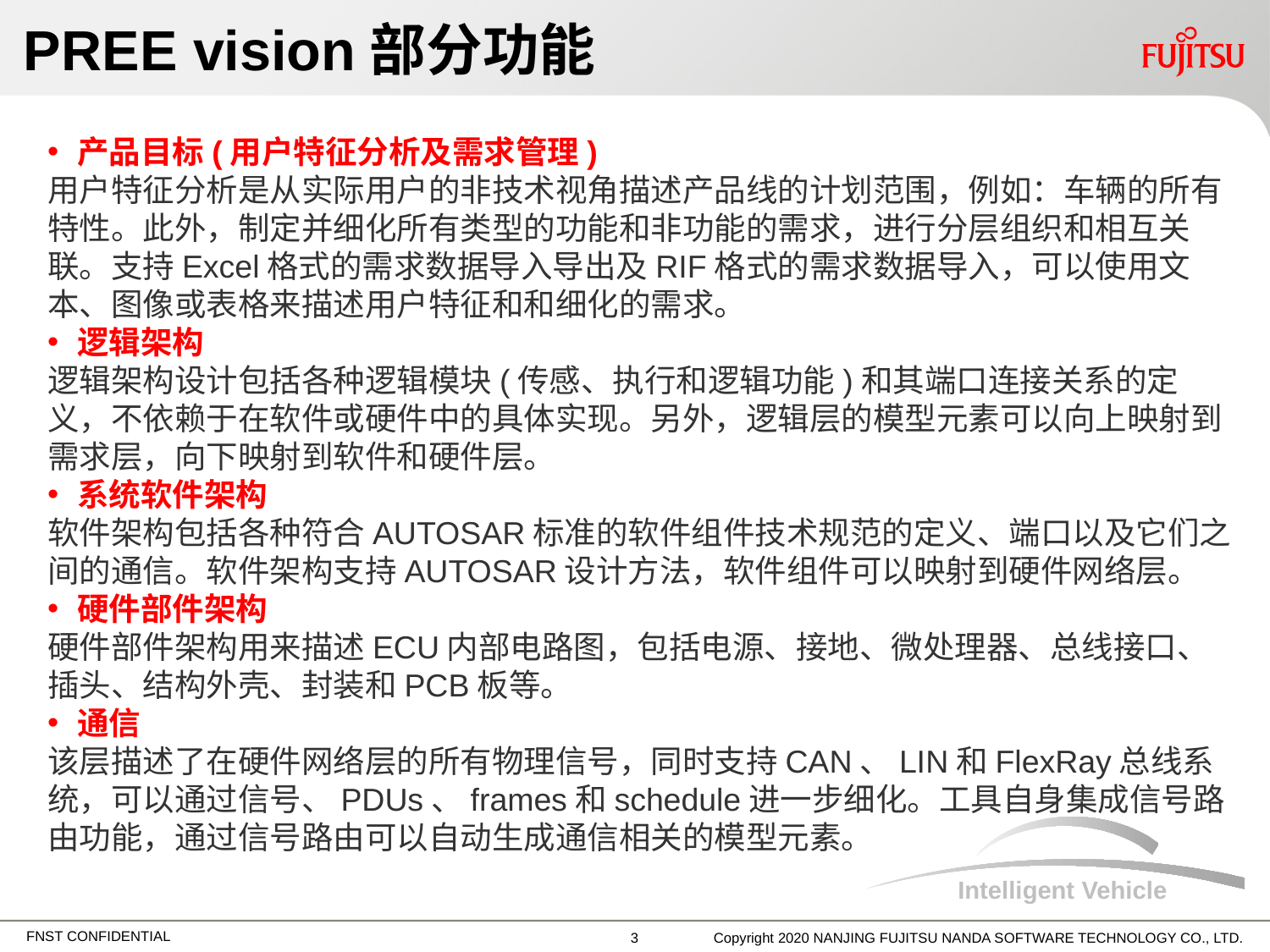

# PREE vision部分功能
产品目标(用户特征分析及需求管理)
用户特征分析是从实际用户的非技术视角描述产品线的计划范围，例如：车辆的所有特性。此外，制定并细化所有类型的功能和非功能的需求，进行分层组织和相互关联。支持Excel格式的需求数据导入导出及RIF格式的需求数据导入，可以使用文本、图像或表格来描述用户特征和和细化的需求。
逻辑架构
逻辑架构设计包括各种逻辑模块(传感、执行和逻辑功能)和其端口连接关系的定义，不依赖于在软件或硬件中的具体实现。另外，逻辑层的模型元素可以向上映射到需求层，向下映射到软件和硬件层。
系统软件架构
软件架构包括各种符合AUTOSAR标准的软件组件技术规范的定义、端口以及它们之间的通信。软件架构支持AUTOSAR设计方法，软件组件可以映射到硬件网络层。
硬件部件架构
硬件部件架构用来描述ECU内部电路图，包括电源、接地、微处理器、总线接口、插头、结构外壳、封装和PCB板等。
通信
该层描述了在硬件网络层的所有物理信号，同时支持CAN、LIN和FlexRay总线系统，可以通过信号、PDUs、frames和schedule进一步细化。工具自身集成信号路由功能，通过信号路由可以自动生成通信相关的模型元素。

3
Copyright 2020 NANJING FUJITSU NANDA SOFTWARE TECHNOLOGY CO., LTD.